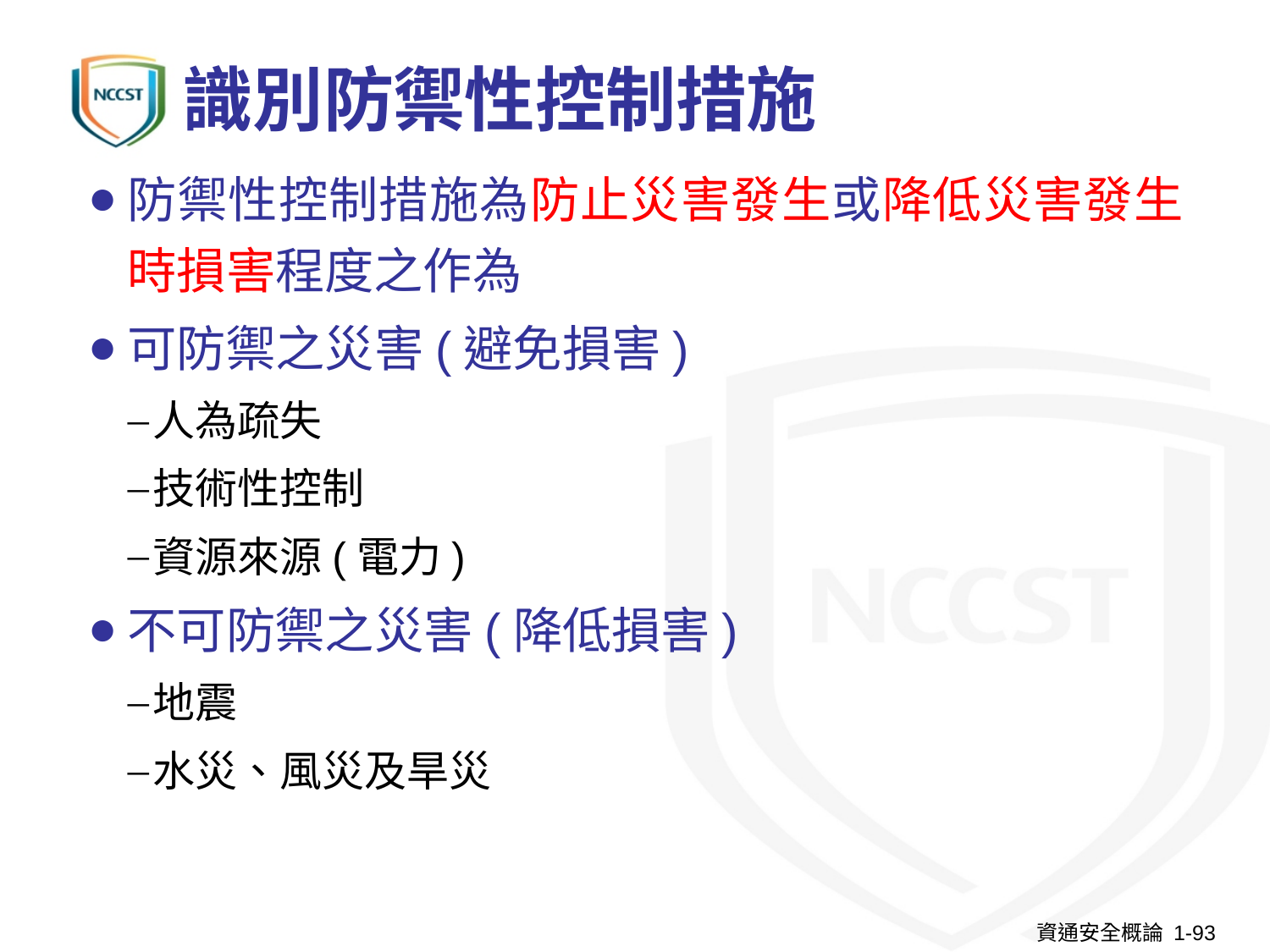

# 識別防禦性控制措施
防禦性控制措施為防止災害發生或降低災害發生時損害程度之作為
可防禦之災害(避免損害)
人為疏失
技術性控制
資源來源(電力)
不可防禦之災害(降低損害)
地震
水災、風災及旱災